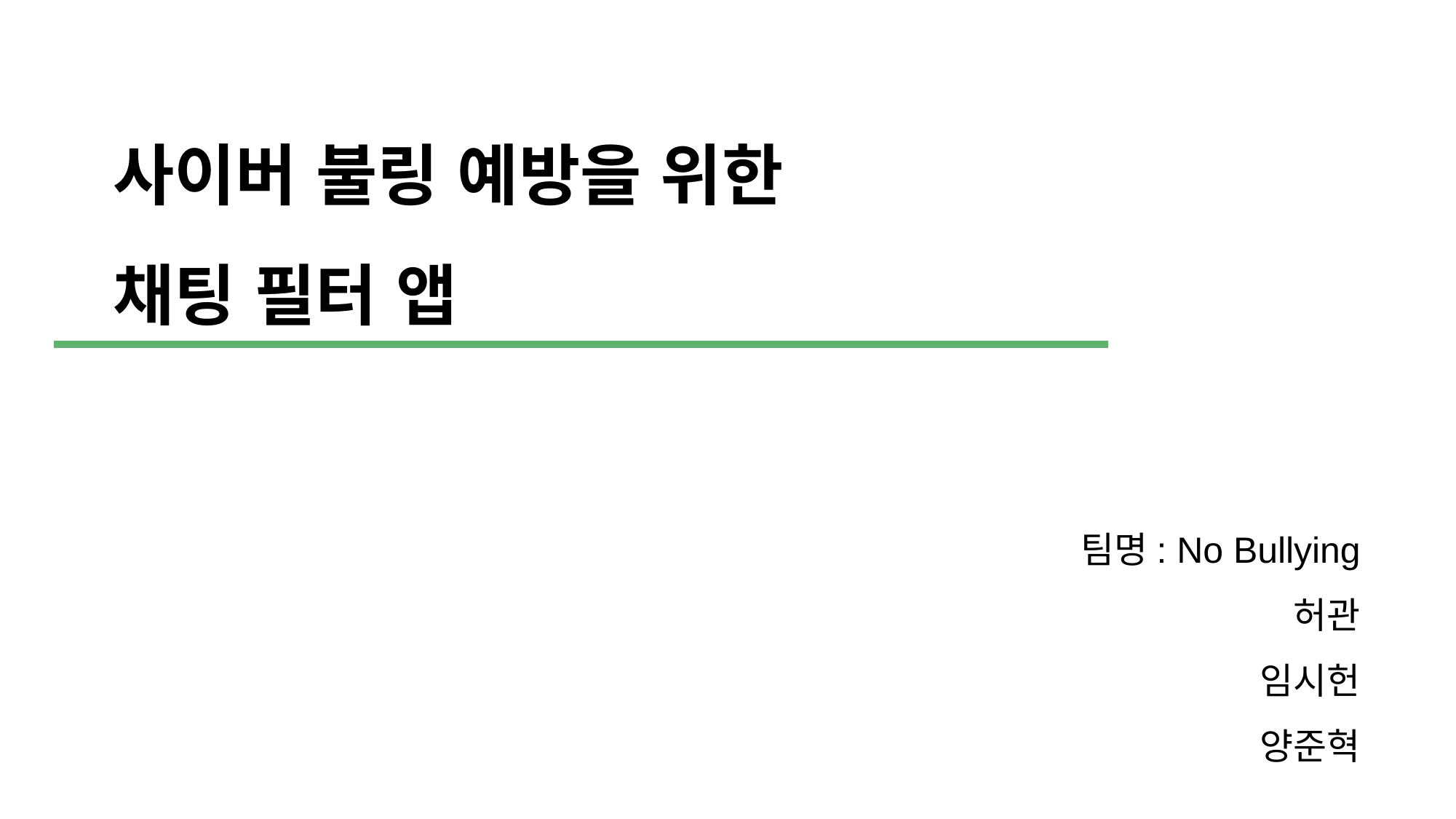

사이버 불링 예방을 위한
채팅 필터 앱
팀명: No Bullying
허관
임시헌
양준혁